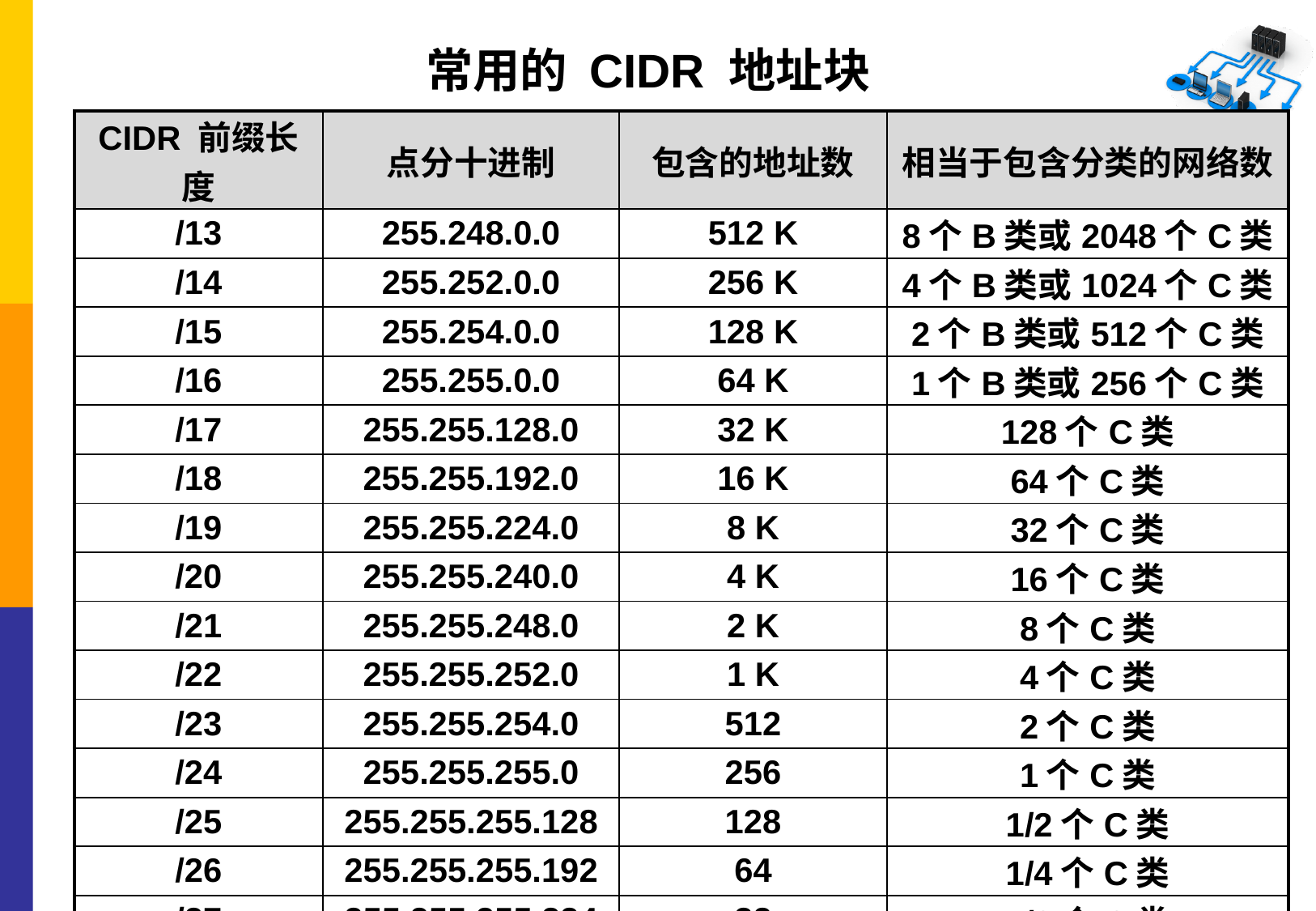

常用的 CIDR 地址块
| CIDR 前缀长度 | 点分十进制 | 包含的地址数 | 相当于包含分类的网络数 |
| --- | --- | --- | --- |
| /13 | 255.248.0.0 | 512 K | 8个B类或2048个C类 |
| /14 | 255.252.0.0 | 256 K | 4个B类或1024个C类 |
| /15 | 255.254.0.0 | 128 K | 2个B类或512个C类 |
| /16 | 255.255.0.0 | 64 K | 1个B类或256个C类 |
| /17 | 255.255.128.0 | 32 K | 128个C类 |
| /18 | 255.255.192.0 | 16 K | 64个C类 |
| /19 | 255.255.224.0 | 8 K | 32个C类 |
| /20 | 255.255.240.0 | 4 K | 16个C类 |
| /21 | 255.255.248.0 | 2 K | 8个C类 |
| /22 | 255.255.252.0 | 1 K | 4个C类 |
| /23 | 255.255.254.0 | 512 | 2个C类 |
| /24 | 255.255.255.0 | 256 | 1个C类 |
| /25 | 255.255.255.128 | 128 | 1/2个C类 |
| /26 | 255.255.255.192 | 64 | 1/4个C类 |
| /27 | 255.255.255.224 | 32 | 1/8个C类 |